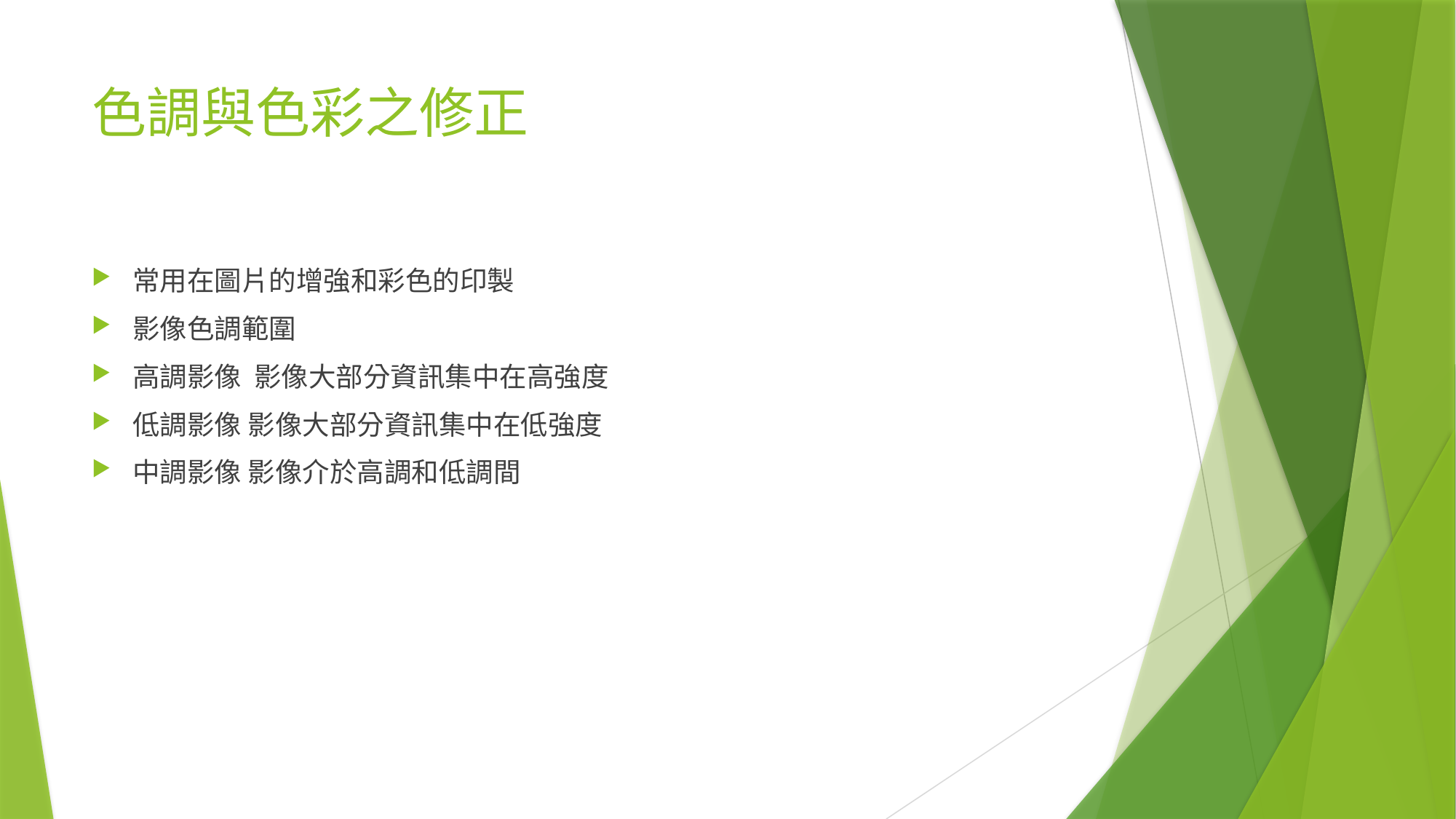

# 色調與色彩之修正
常用在圖片的增強和彩色的印製
影像色調範圍
高調影像  影像大部分資訊集中在高強度
低調影像 影像大部分資訊集中在低強度
中調影像 影像介於高調和低調間